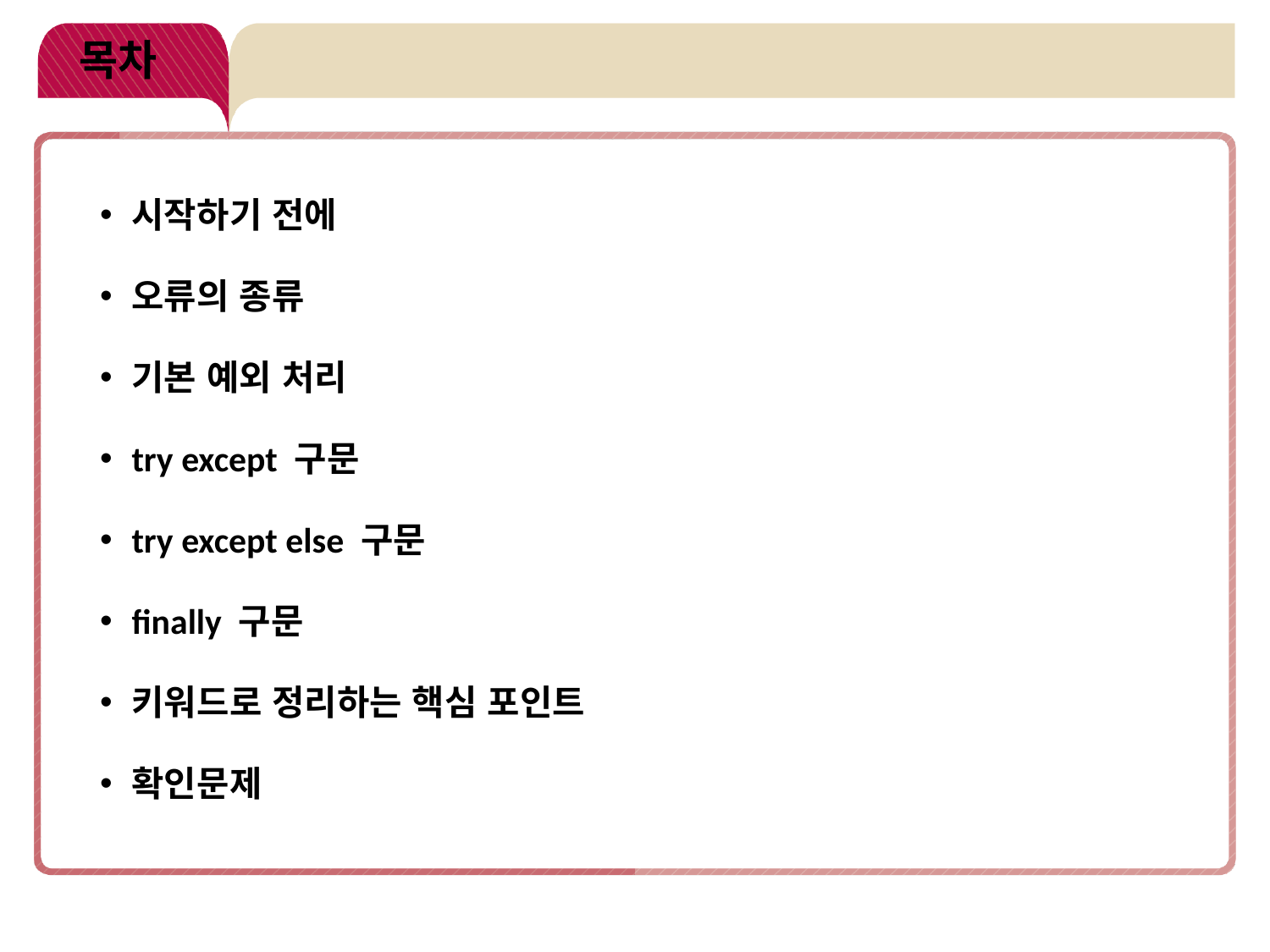

# 목차
시작하기 전에
오류의 종류
기본 예외 처리
try except 구문
try except else 구문
finally 구문
키워드로 정리하는 핵심 포인트
확인문제